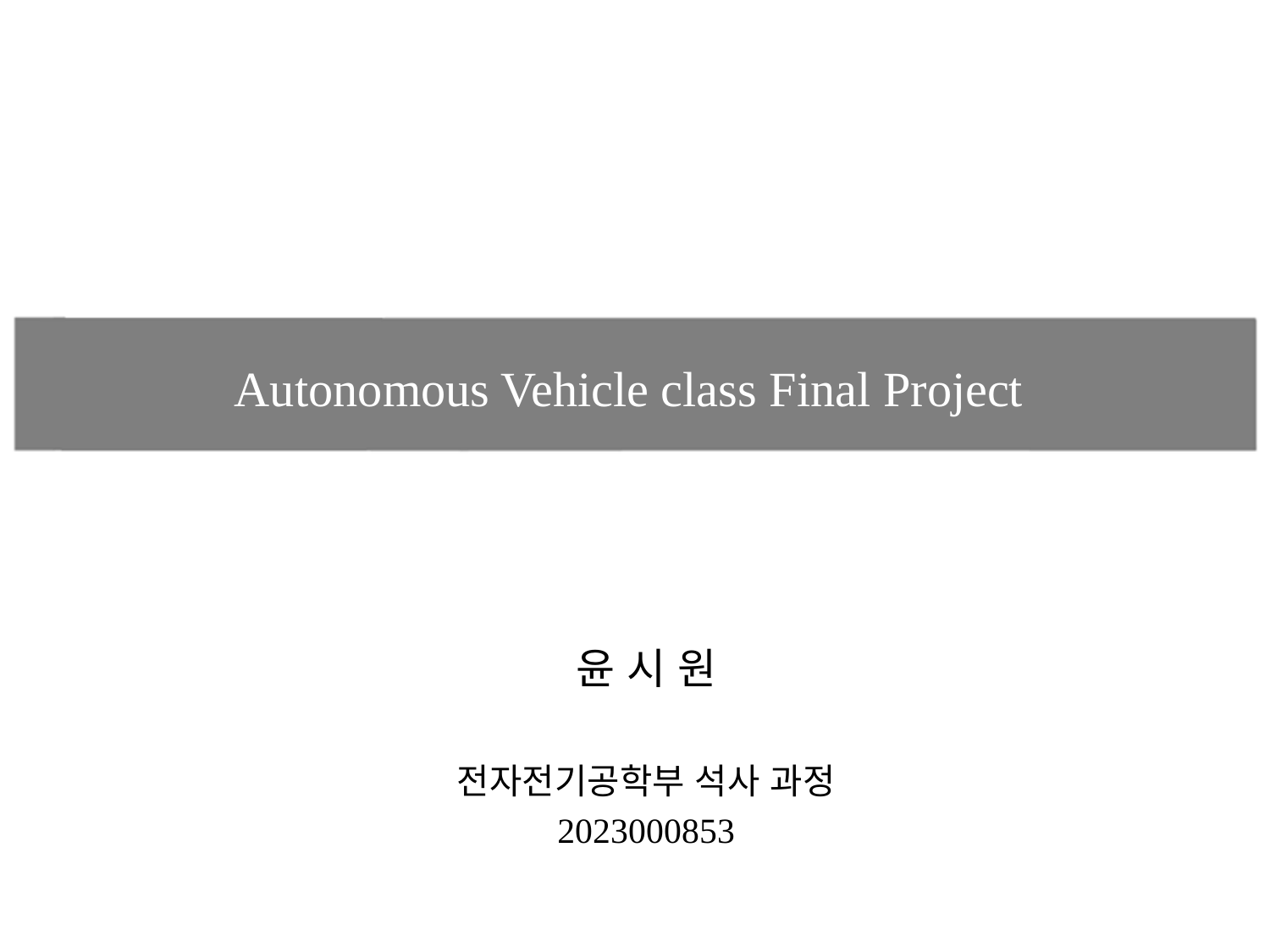

# Autonomous Vehicle class Final Project

윤 시 원

전자전기공학부 석사 과정
2023000853